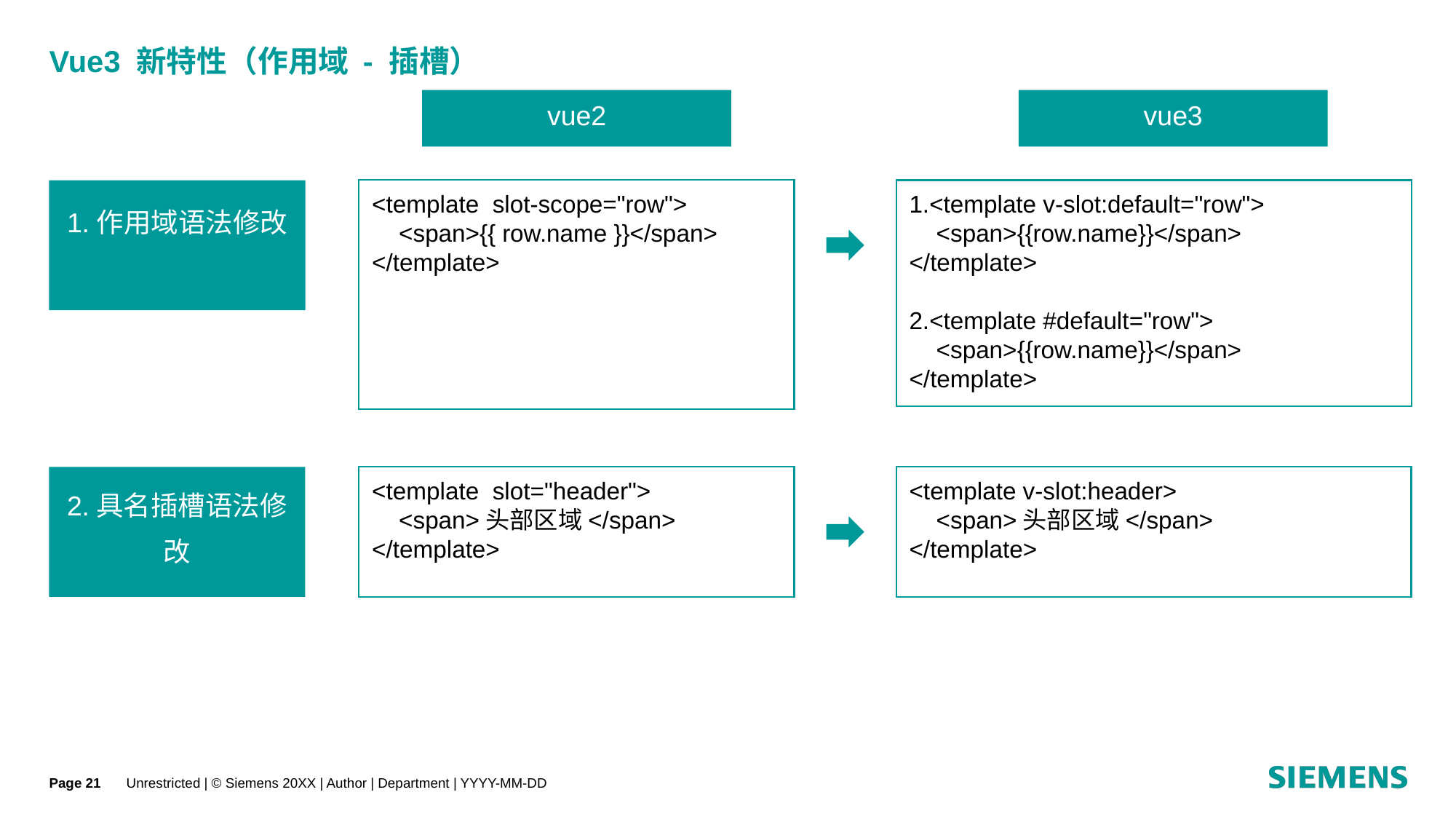

# Vue3 新特性（作用域 - 插槽）
vue2
vue3
1.作用域语法修改
<template  slot-scope="row">
    <span>{{ row.name }}</span>
</template>
1.<template v-slot:default="row">
    <span>{{row.name}}</span>
</template>

2.<template #default="row">
    <span>{{row.name}}</span>
</template>

<template v-slot:header>
    <span>头部区域</span>
</template>
2.具名插槽语法修改
<template  slot="header">
    <span>头部区域</span>
</template>

Page 21
Unrestricted | © Siemens 20XX | Author | Department | YYYY-MM-DD